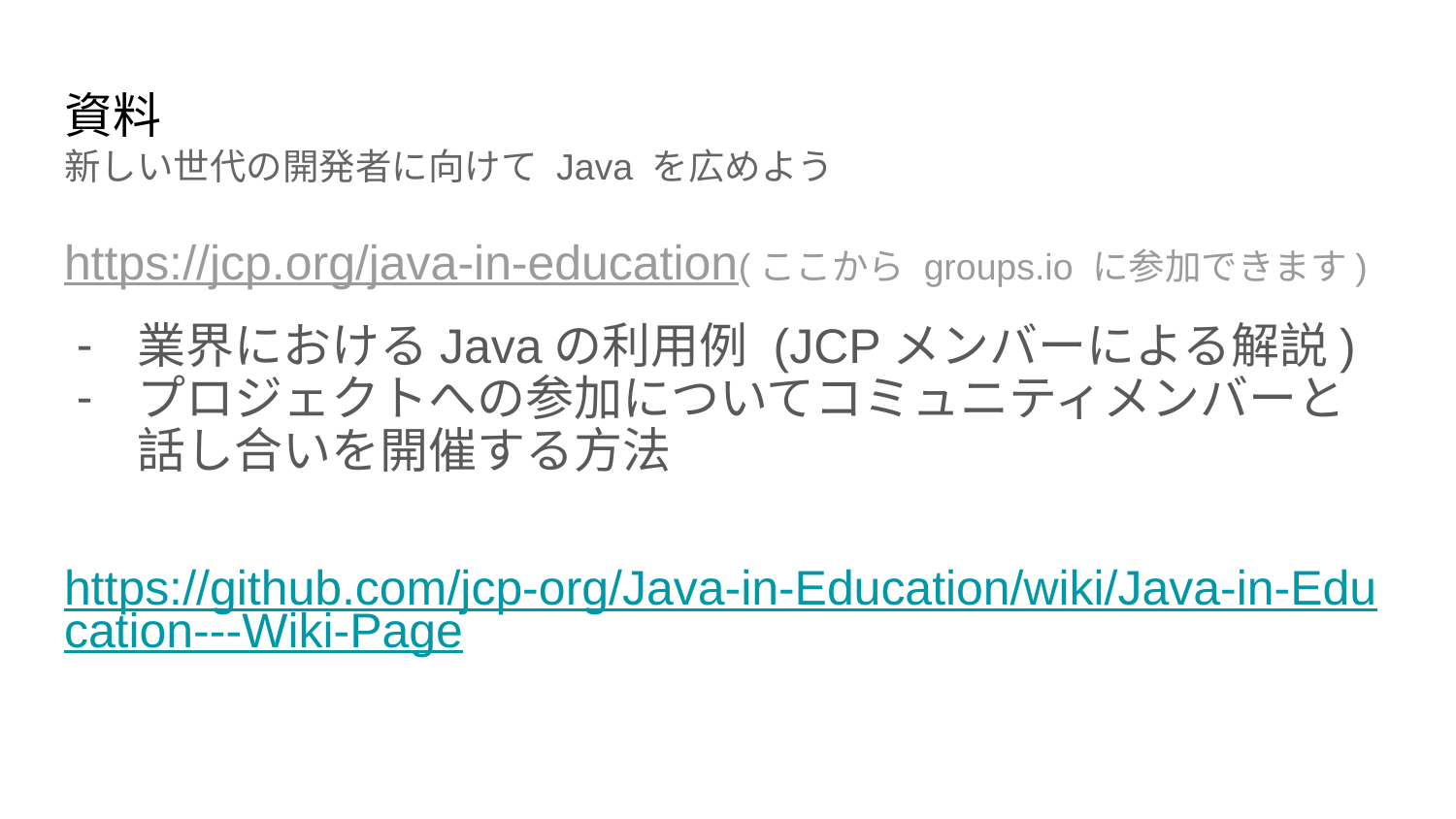

# 資料
新しい世代の開発者に向けて Java を広めよう
https://jcp.org/java-in-education(ここから groups.io に参加できます)
業界におけるJavaの利用例 (JCPメンバーによる解説)
プロジェクトへの参加についてコミュニティメンバーと話し合いを開催する方法

https://github.com/jcp-org/Java-in-Education/wiki/Java-in-Education---Wiki-Page